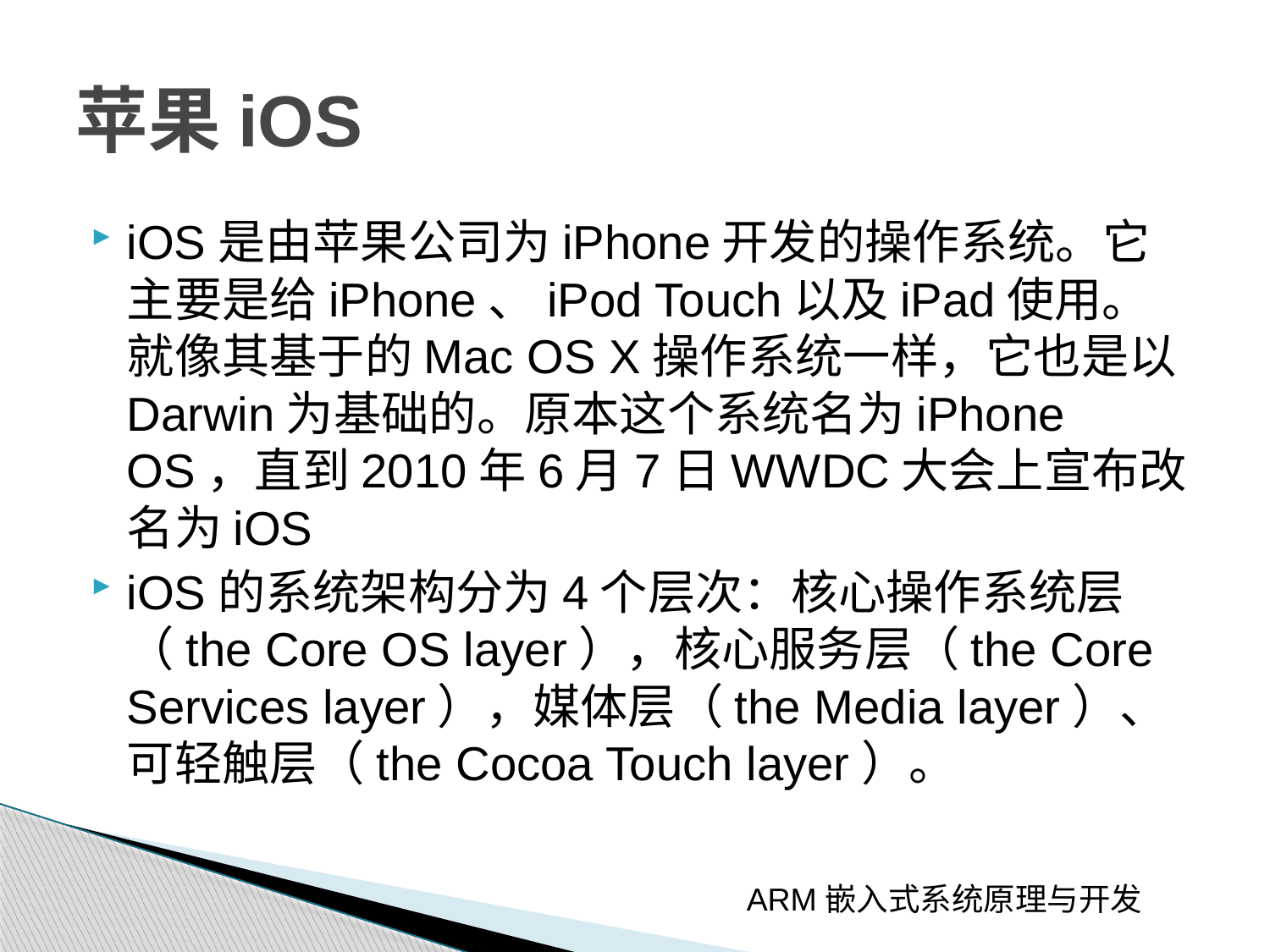

# 苹果iOS
iOS是由苹果公司为iPhone开发的操作系统。它主要是给iPhone、iPod Touch以及iPad使用。就像其基于的Mac OS X操作系统一样，它也是以Darwin为基础的。原本这个系统名为iPhone OS，直到2010年6月7日WWDC大会上宣布改名为iOS
iOS的系统架构分为4个层次：核心操作系统层（the Core OS layer），核心服务层（the Core Services layer），媒体层（the Media layer）、可轻触层（the Cocoa Touch layer）。
ARM嵌入式系统原理与开发